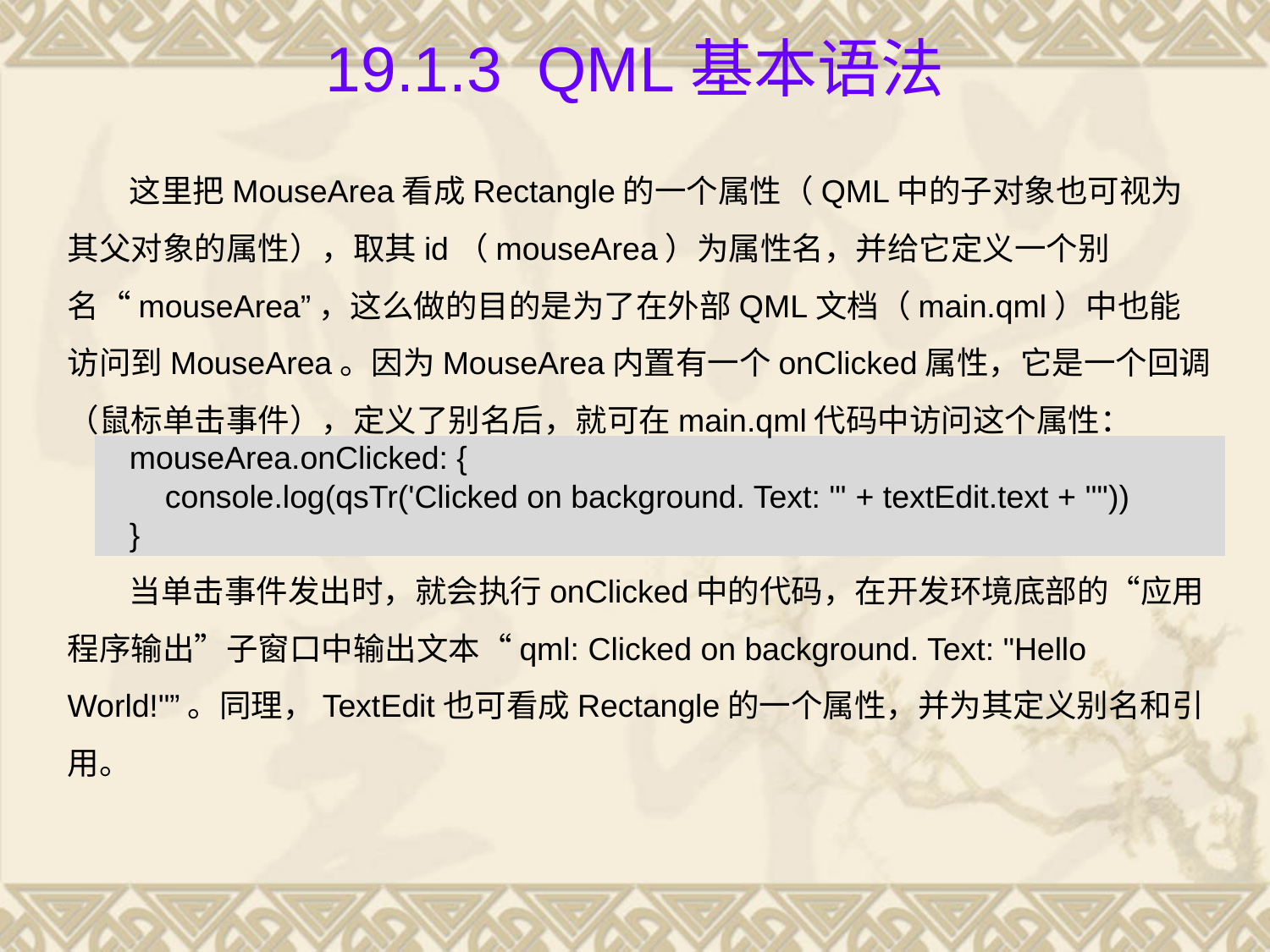

# 19.1.3  QML基本语法
这里把MouseArea看成Rectangle的一个属性（QML中的子对象也可视为其父对象的属性），取其id（mouseArea）为属性名，并给它定义一个别名“mouseArea”，这么做的目的是为了在外部QML文档（main.qml）中也能访问到MouseArea。因为MouseArea内置有一个onClicked属性，它是一个回调（鼠标单击事件），定义了别名后，就可在main.qml代码中访问这个属性：
mouseArea.onClicked: {
    console.log(qsTr('Clicked on background. Text: "' + textEdit.text + '"'))
}
当单击事件发出时，就会执行onClicked中的代码，在开发环境底部的“应用程序输出”子窗口中输出文本“qml: Clicked on background. Text: "Hello World!"”。同理，TextEdit也可看成Rectangle的一个属性，并为其定义别名和引用。